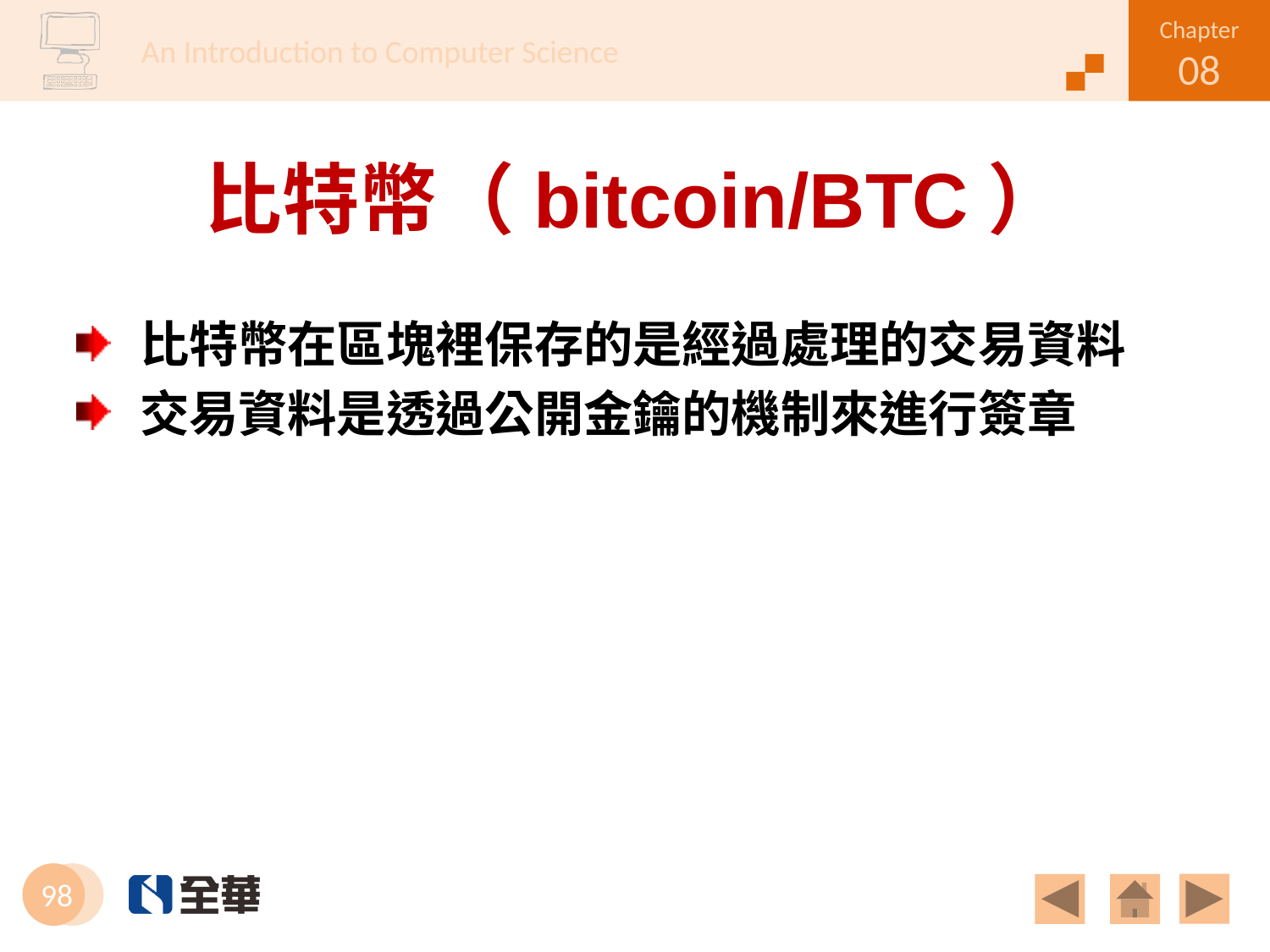

# 比特幣（bitcoin/BTC）
比特幣在區塊裡保存的是經過處理的交易資料
交易資料是透過公開金鑰的機制來進行簽章